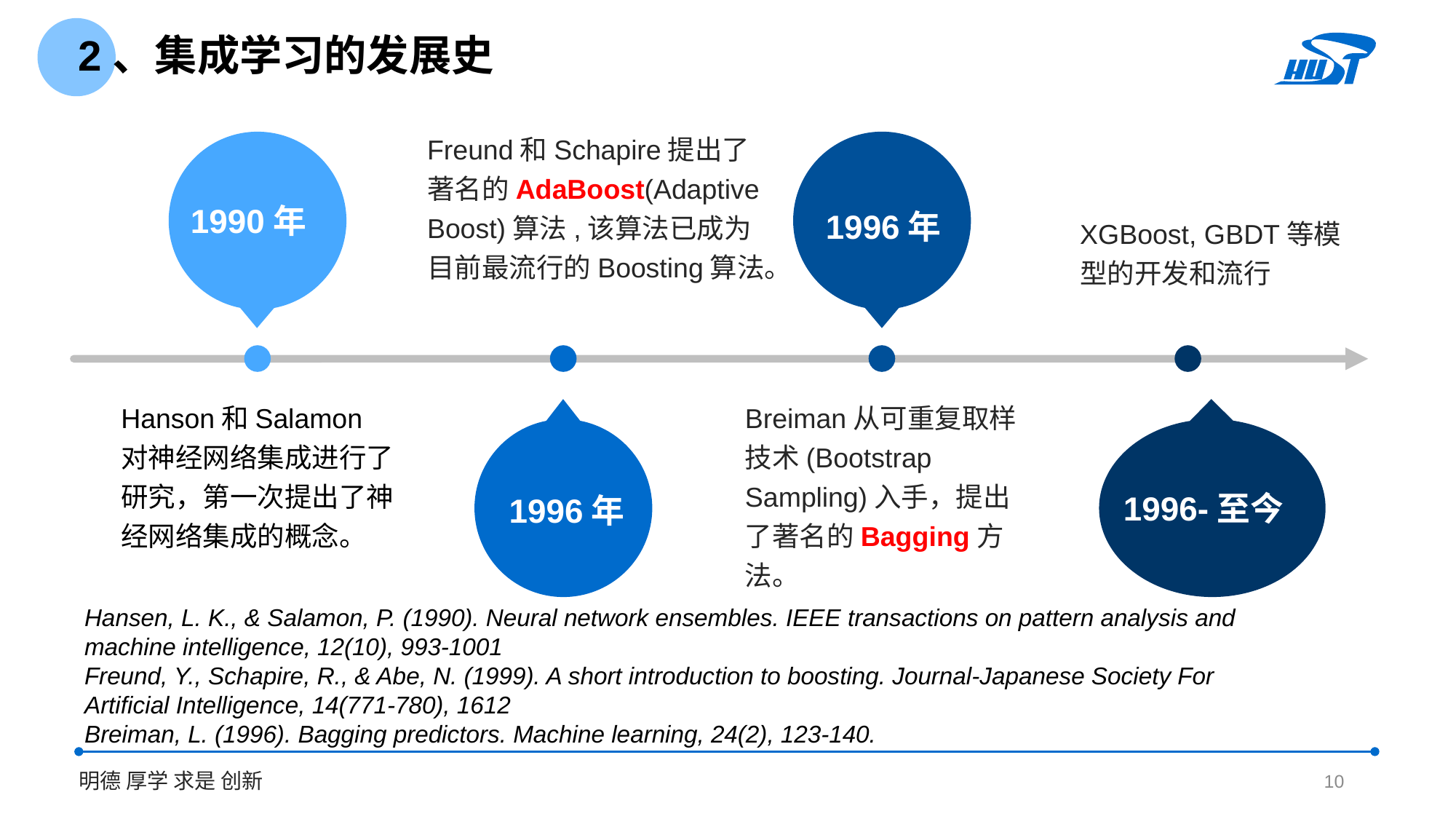

2、集成学习的发展史
Freund和Schapire提出了著名的AdaBoost(Adaptive Boost)算法,该算法已成为目前最流行的Boosting算法。

1996年

1990年

Hanson和Salamon对神经网络集成进行了研究，第一次提出了神经网络集成的概念。

1996年

Breiman从可重复取样技术(Bootstrap Sampling)入手，提出了著名的Bagging方法。
XGBoost, GBDT等模型的开发和流行

1996-至今

Hansen, L. K., & Salamon, P. (1990). Neural network ensembles. IEEE transactions on pattern analysis and machine intelligence, 12(10), 993-1001
Freund, Y., Schapire, R., & Abe, N. (1999). A short introduction to boosting. Journal-Japanese Society For Artificial Intelligence, 14(771-780), 1612
Breiman, L. (1996). Bagging predictors. Machine learning, 24(2), 123-140.
10